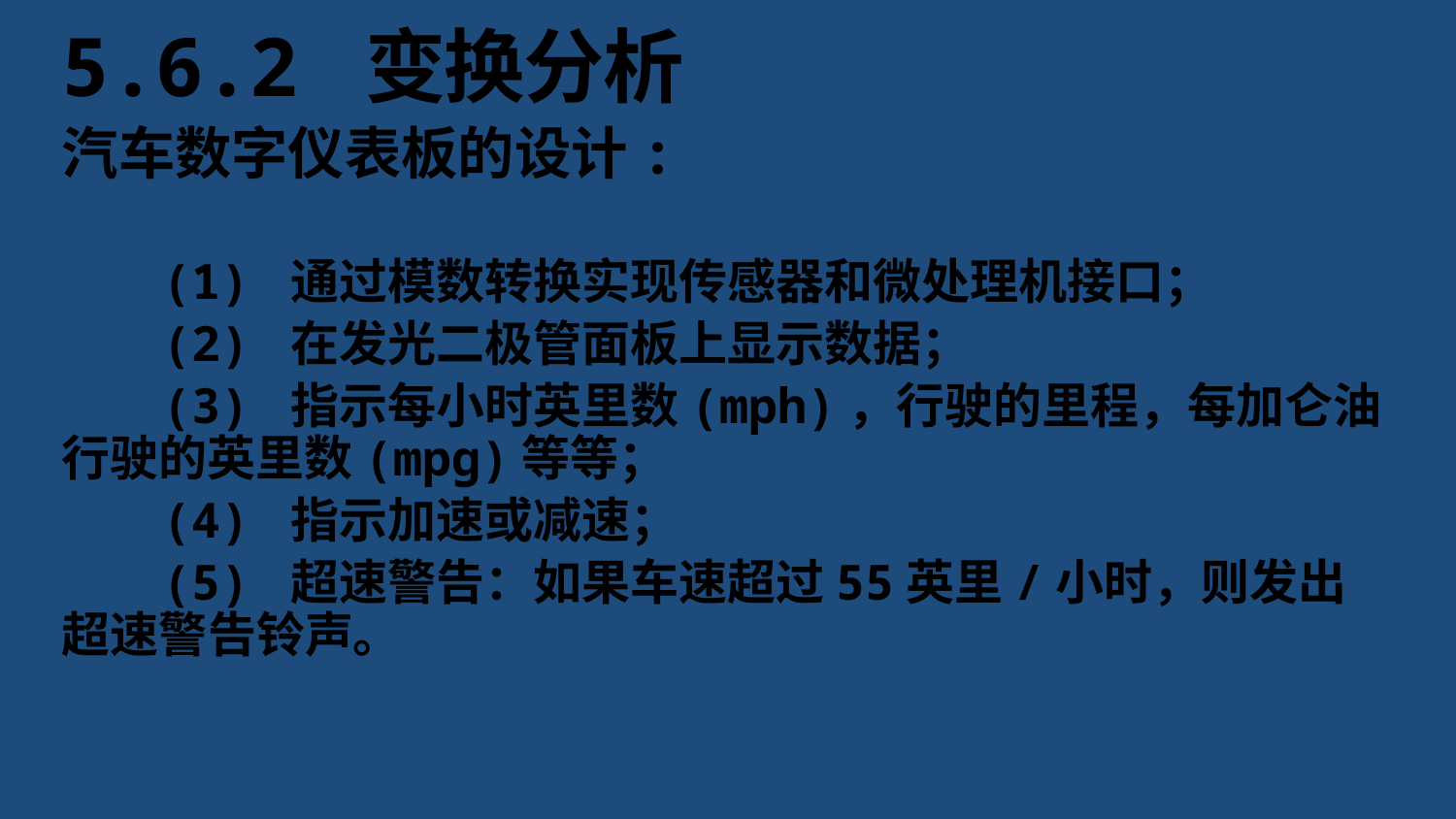

# 5.6.2 变换分析
汽车数字仪表板的设计:

(1) 通过模数转换实现传感器和微处理机接口；
(2) 在发光二极管面板上显示数据；
(3) 指示每小时英里数(mph)，行驶的里程，每加仑油行驶的英里数(mpg)等等；
(4) 指示加速或减速；
(5) 超速警告：如果车速超过55英里/小时，则发出超速警告铃声。